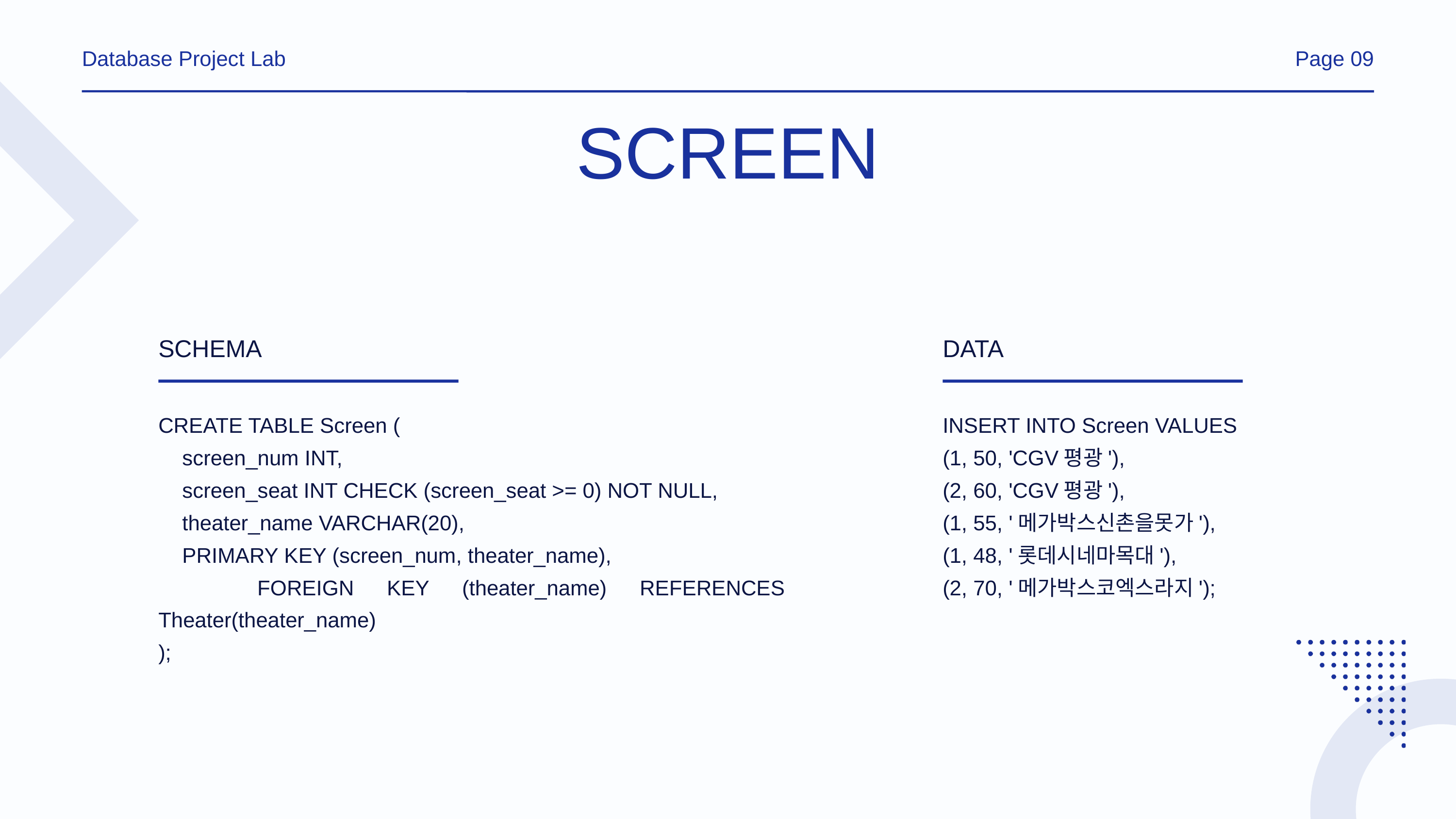

Database Project Lab
Page 09

SCREEN
SCHEMA

CREATE TABLE Screen (
    screen_num INT,
    screen_seat INT CHECK (screen_seat >= 0) NOT NULL,
    theater_name VARCHAR(20),
    PRIMARY KEY (screen_num, theater_name),
   FOREIGN KEY (theater_name) REFERENCES Theater(theater_name)
);
DATA

INSERT INTO Screen VALUES
(1, 50, 'CGV평광'),
(2, 60, 'CGV평광'),
(1, 55, '메가박스신촌을못가'),
(1, 48, '롯데시네마목대'),
(2, 70, '메가박스코엑스라지');